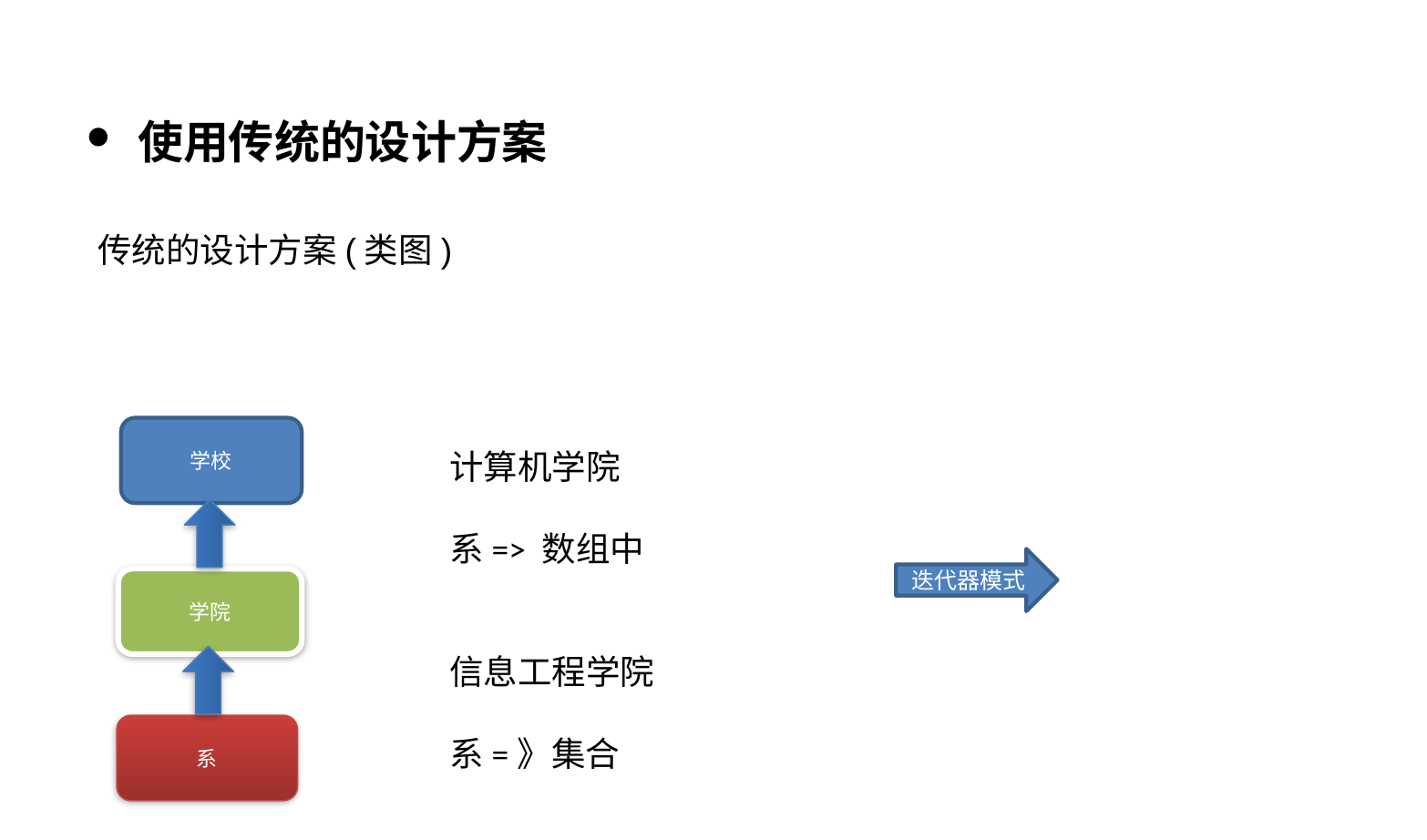

使用传统的设计方案

传统的设计方案(类图)

学校
计算机学院

系=> 数组中

信息工程学院

系=》集合

迭代器模式
学院

系